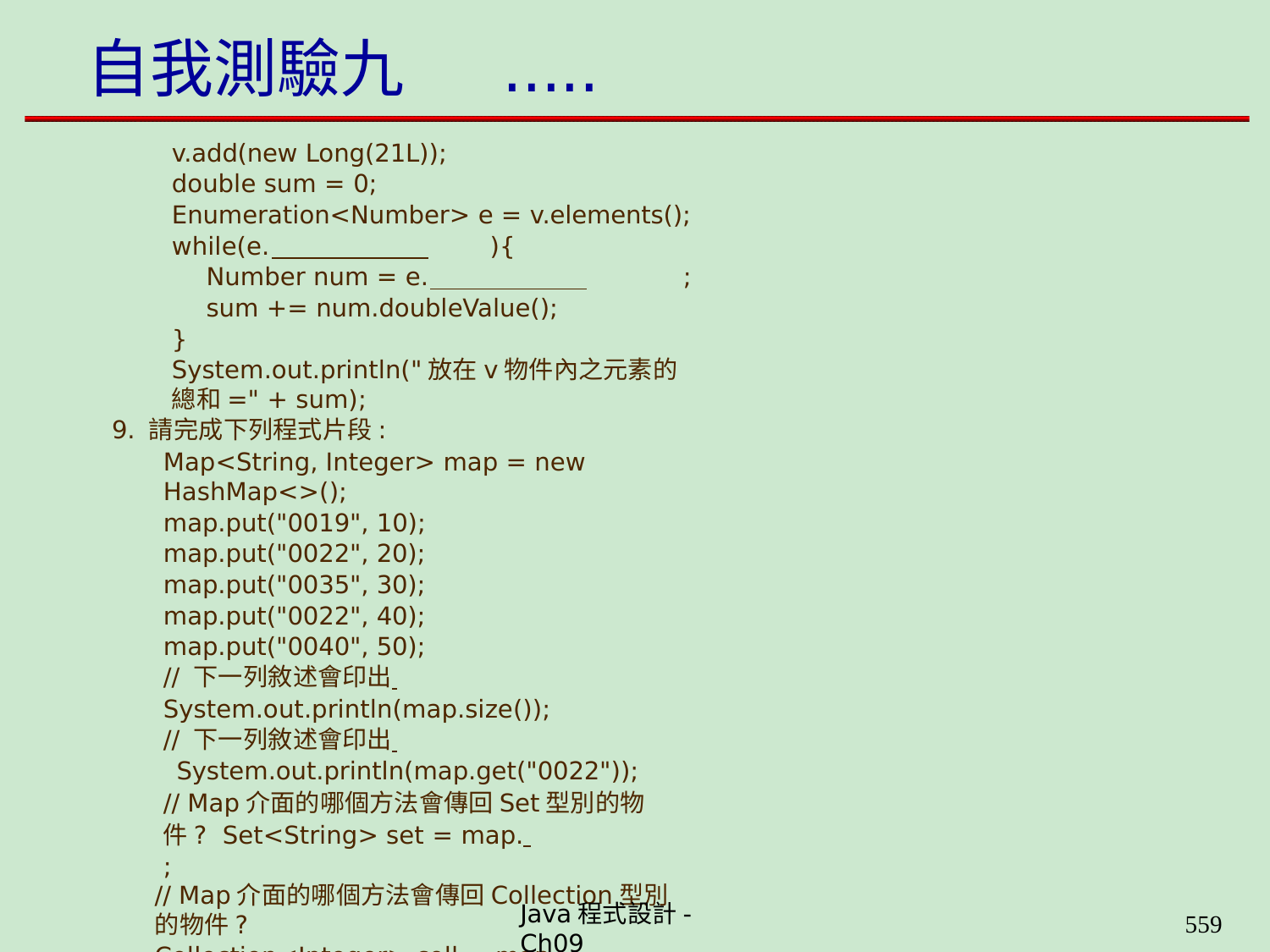

# 自我測驗九
.....
v.add(new Long(21L));  double sum = 0;
Enumeration<Number> e = v.elements();  while(e.	){
Number num = e.	;
sum += num.doubleValue();
}
System.out.println("放在v物件內之元素的總和=" + sum);
9. 請完成下列程式片段:
Map<String, Integer> map = new HashMap<>();
map.put("0019", 10);
map.put("0022", 20);
map.put("0035", 30);
map.put("0022", 40);
map.put("0040", 50);
// 下一列敘述會印出
System.out.println(map.size());
// 下一列敘述會印出
System.out.println(map.get("0022"));
// Map介面的哪個方法會傳回Set型別的物件?  Set<String> set = map. 	;
// Map介面的哪個方法會傳回Collection型別的物件?
Collection<Integer> coll = map. 	;

Java程式設計-Ch09
559